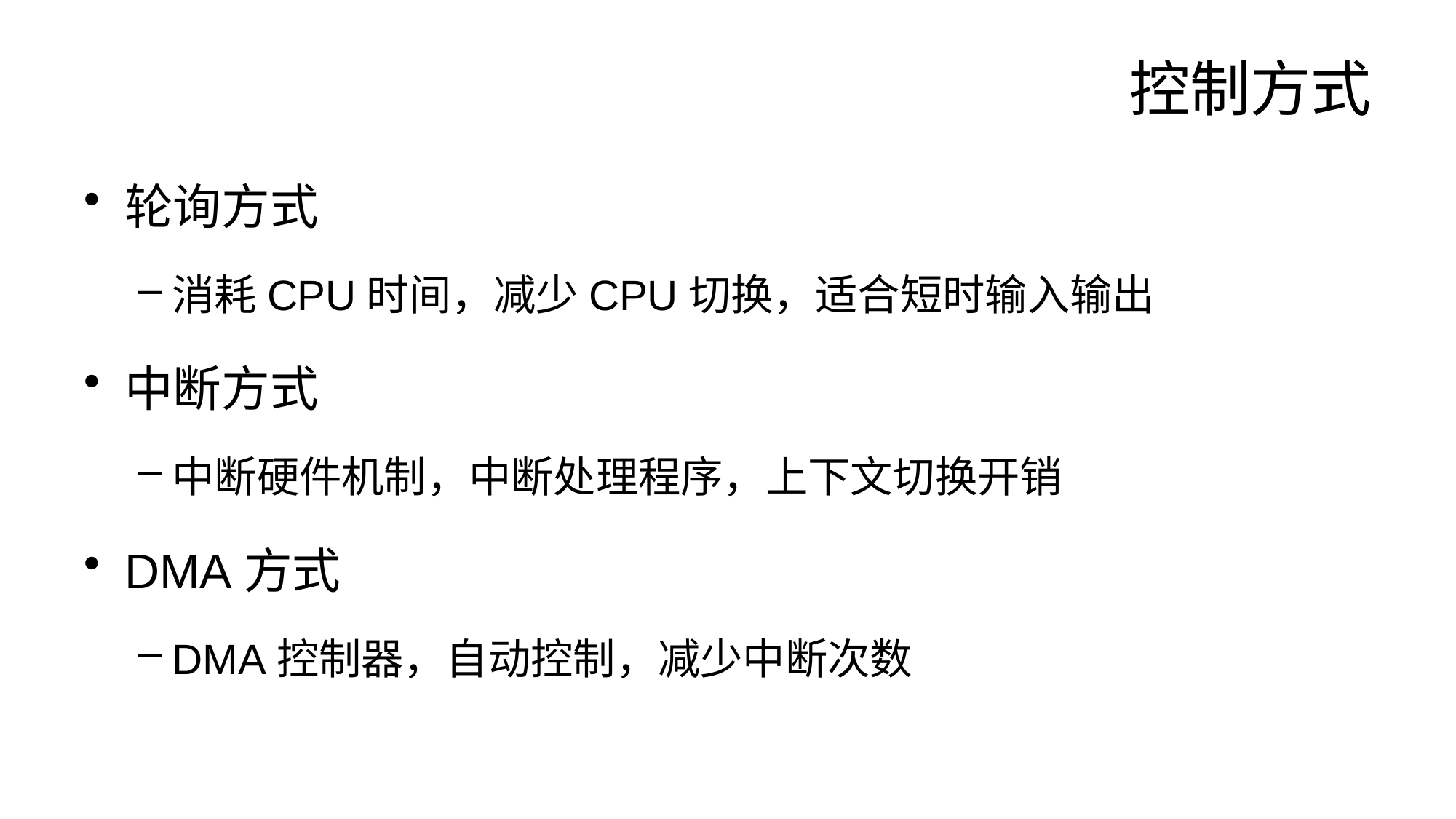

# 控制方式
轮询方式
消耗CPU时间，减少CPU切换，适合短时输入输出
中断方式
中断硬件机制，中断处理程序，上下文切换开销
DMA方式
DMA控制器，自动控制，减少中断次数